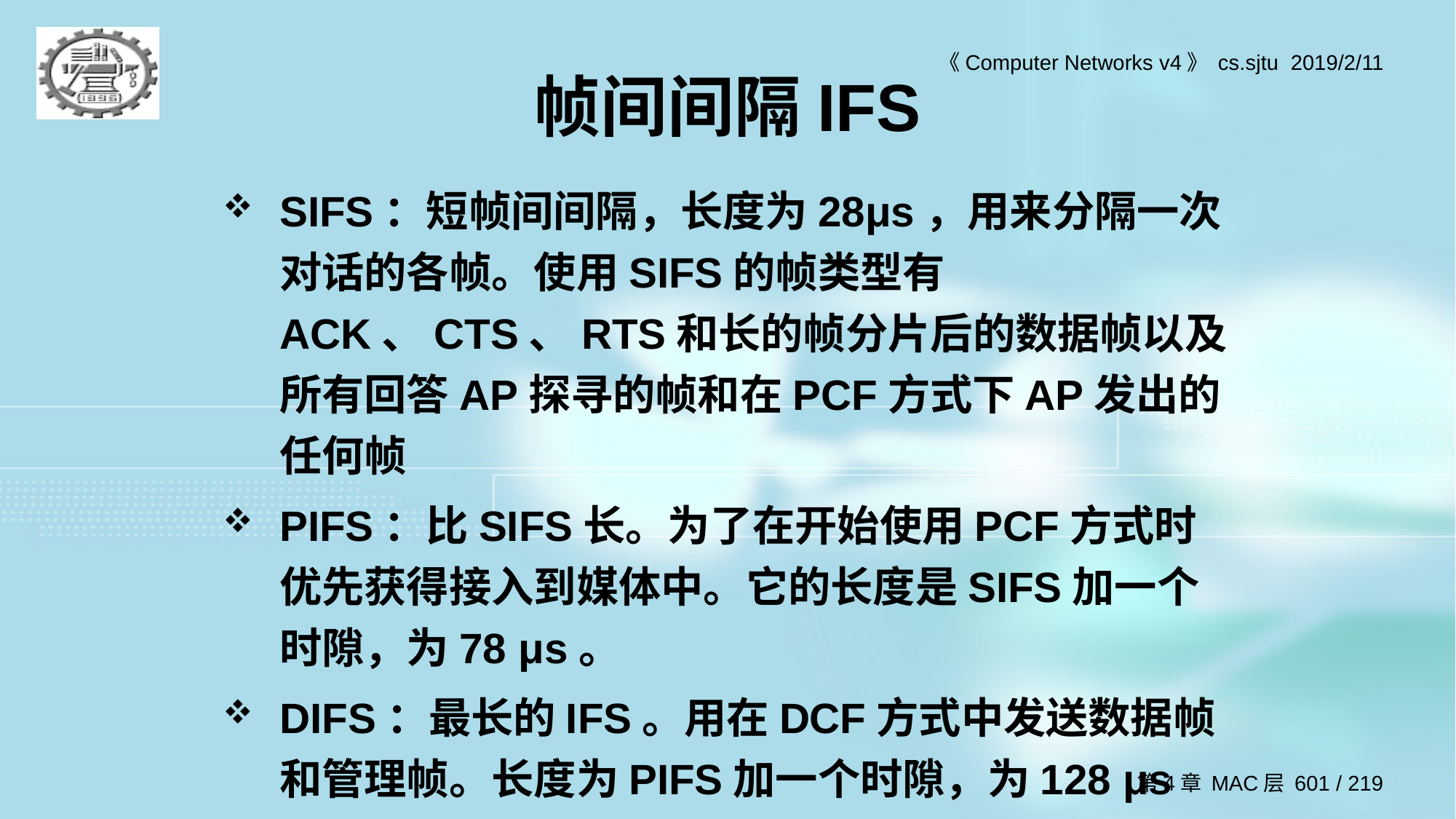

# 帧间间隔IFS
SIFS：短帧间间隔，长度为28μs，用来分隔一次对话的各帧。使用SIFS的帧类型有ACK、CTS、RTS和长的帧分片后的数据帧以及所有回答AP探寻的帧和在PCF方式下AP发出的任何帧
PIFS：比SIFS长。为了在开始使用PCF方式时优先获得接入到媒体中。它的长度是SIFS加一个时隙，为78 μs。
DIFS：最长的IFS。用在DCF方式中发送数据帧和管理帧。长度为PIFS加一个时隙，为128 μs